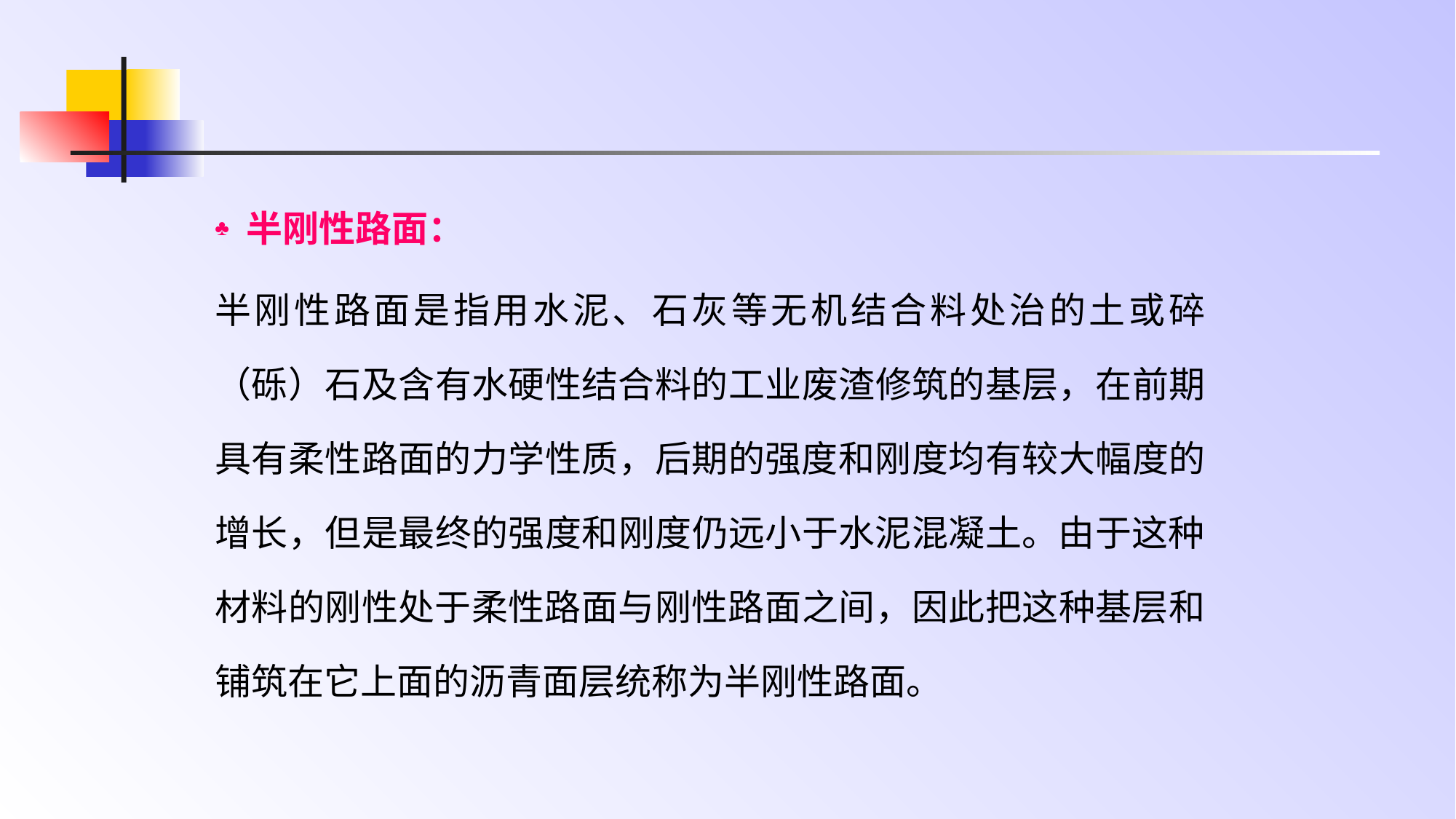

半刚性路面：
半刚性路面是指用水泥、石灰等无机结合料处治的土或碎（砾）石及含有水硬性结合料的工业废渣修筑的基层，在前期具有柔性路面的力学性质，后期的强度和刚度均有较大幅度的增长，但是最终的强度和刚度仍远小于水泥混凝土。由于这种材料的刚性处于柔性路面与刚性路面之间，因此把这种基层和铺筑在它上面的沥青面层统称为半刚性路面。